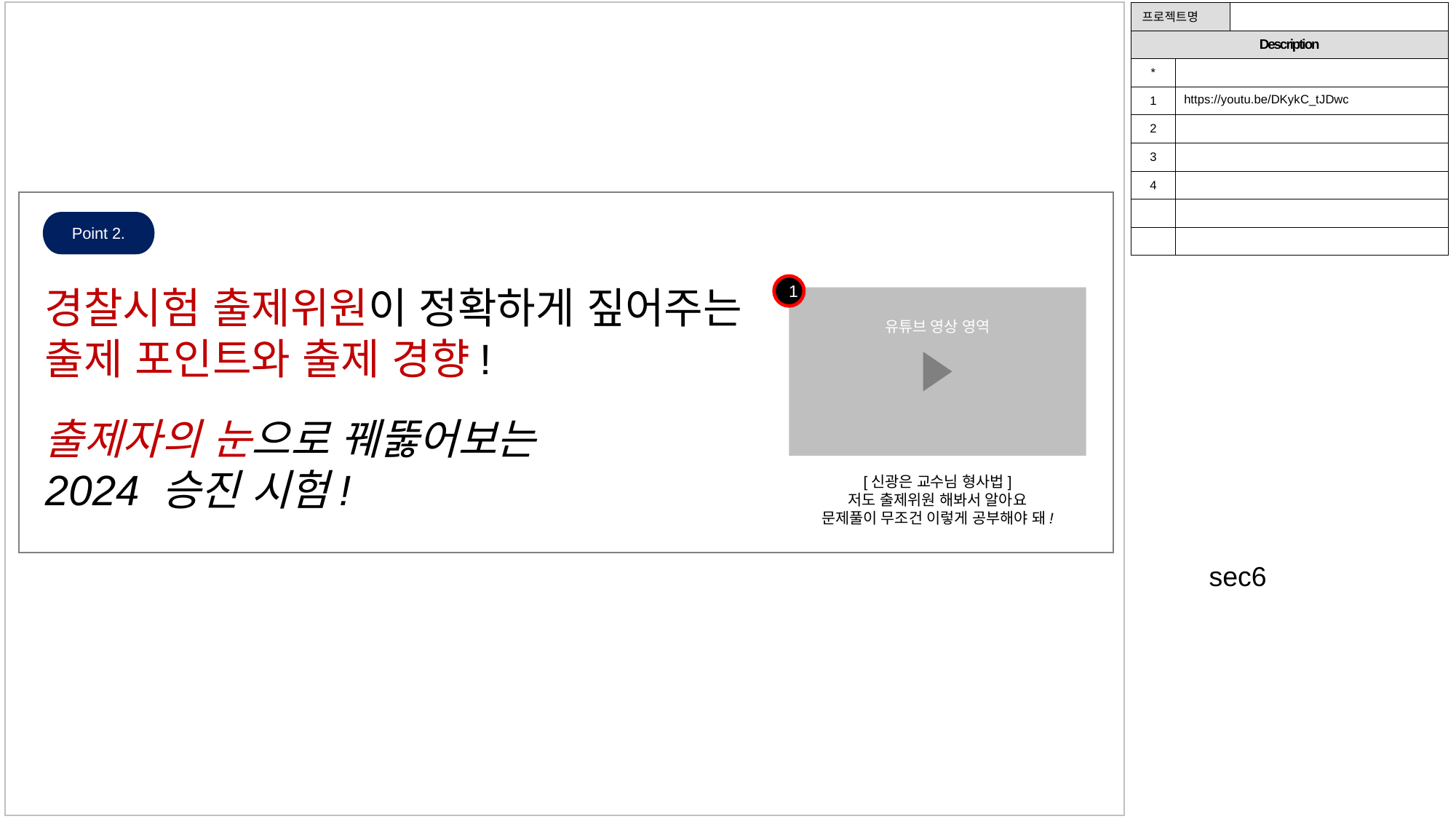

| 프로젝트명 |  |  |
| --- | --- | --- |
| Description |  |  |
| \* |  |  |
| 1 | https://youtu.be/DKykC\_tJDwc |  |
| 2 |  |  |
| 3 |  |  |
| 4 |  |  |
|  |  |  |
|  |  |  |

Point 2.
경찰시험 출제위원이 정확하게 짚어주는
출제 포인트와 출제 경향!

출제자의 눈으로 꿰뚫어보는
2024 승진 시험!
1
유튜브 영상 영역

[신광은 교수님 형사법]
저도 출제위원 해봐서 알아요
문제풀이 무조건 이렇게 공부해야 돼!
sec6